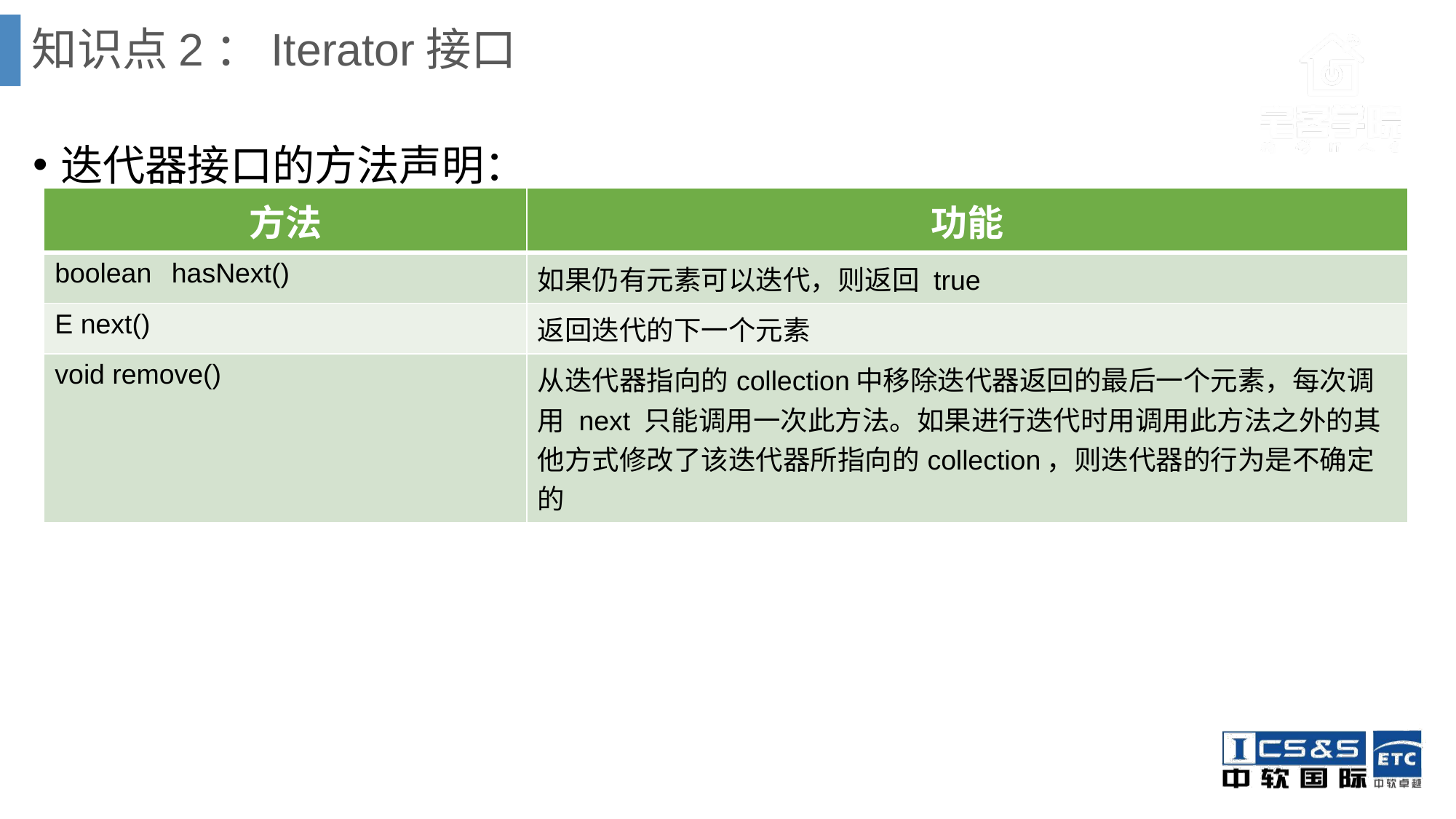

# 知识点2：Iterator接口
迭代器接口的方法声明：

| 方法 | 功能 |
| --- | --- |
| boolean hasNext() | 如果仍有元素可以迭代，则返回 true |
| E next() | 返回迭代的下一个元素 |
| void remove() | 从迭代器指向的collection中移除迭代器返回的最后一个元素，每次调用 next 只能调用一次此方法。如果进行迭代时用调用此方法之外的其他方式修改了该迭代器所指向的collection，则迭代器的行为是不确定的 |